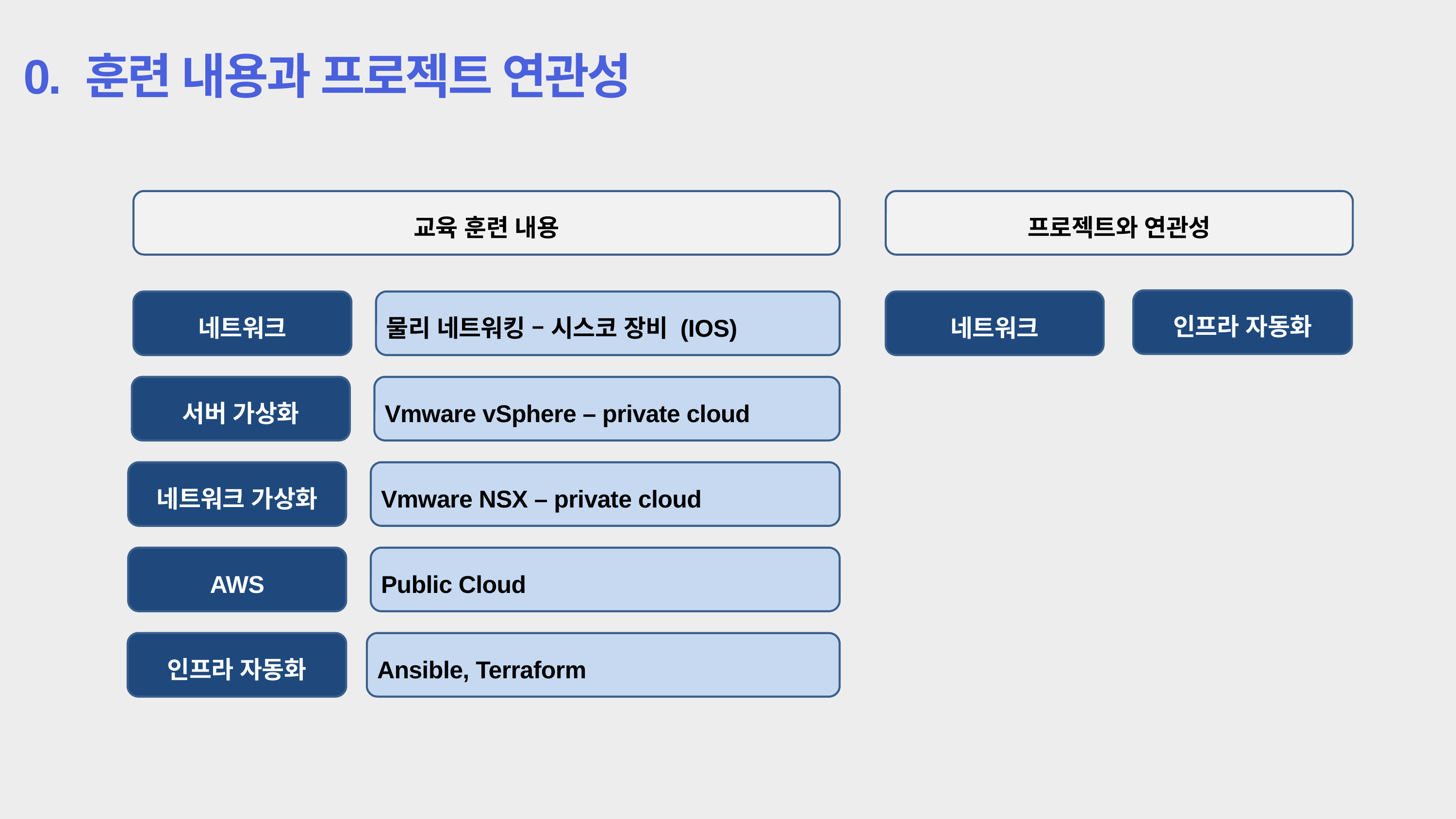

0. 훈련 내용과 프로젝트 연관성
교육 훈련 내용
프로젝트와 연관성
인프라 자동화
네트워크
물리 네트워킹 – 시스코 장비 (IOS)
네트워크
서버 가상화
Vmware vSphere – private cloud
네트워크 가상화
Vmware NSX – private cloud
AWS
Public Cloud
인프라 자동화
Ansible, Terraform